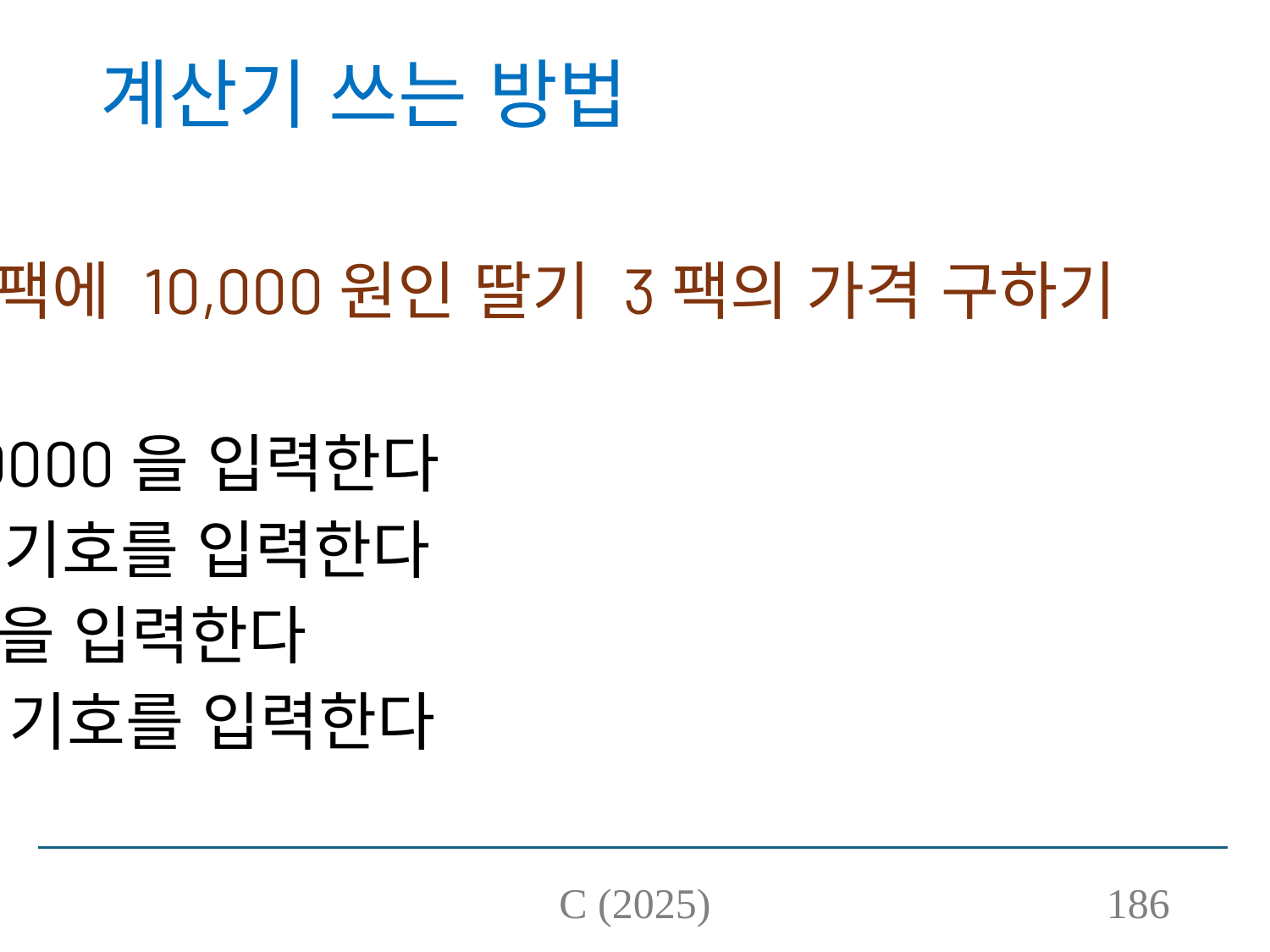

# 계산기 쓰는 방법
한 팩에 10,000원인 딸기 3팩의 가격 구하기

10000을 입력한다
× 기호를 입력한다
3을 입력한다
= 기호를 입력한다

C (2025)
186